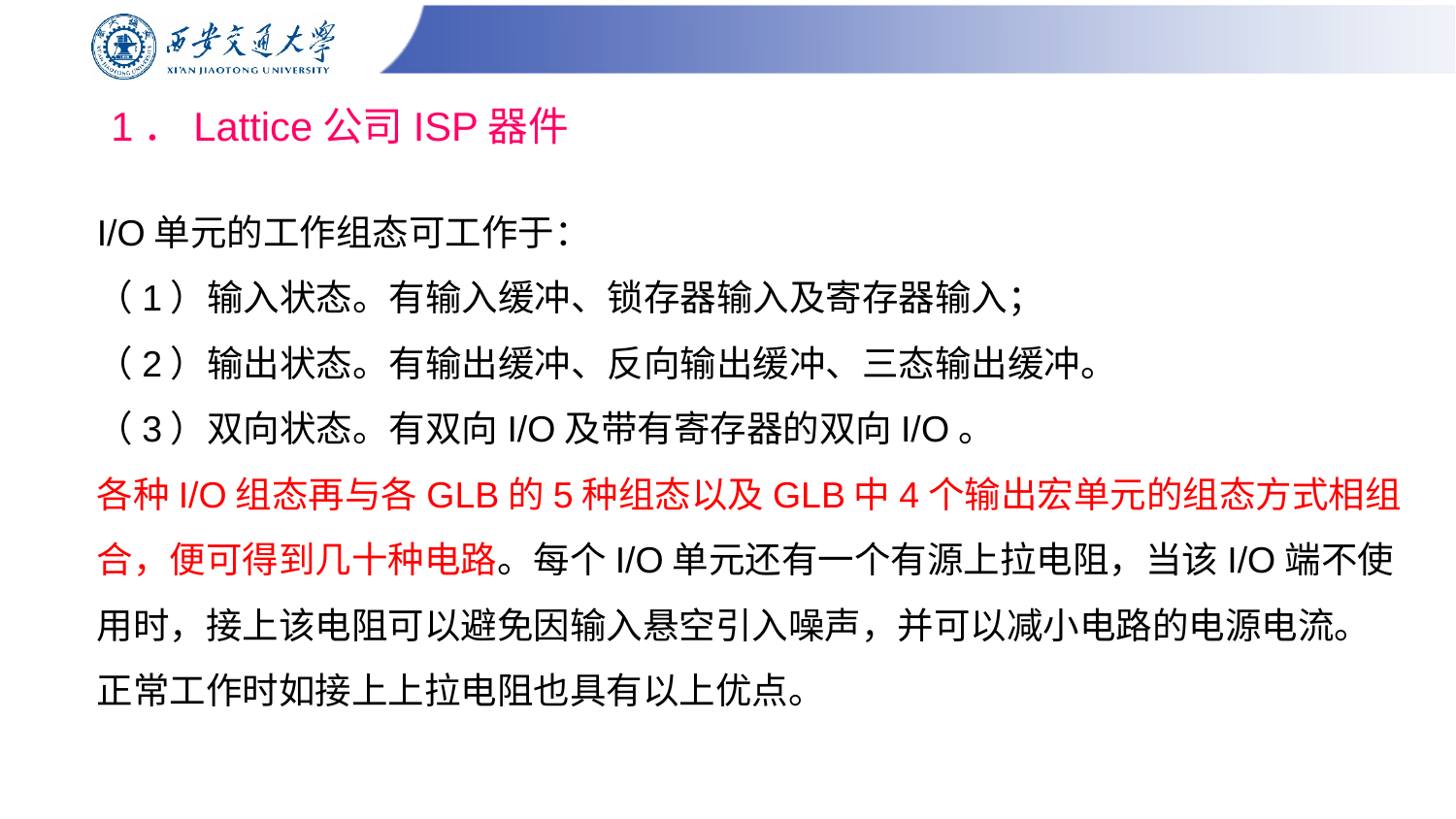

1．Lattice公司ISP器件
I/O单元的工作组态可工作于：
（1）输入状态。有输入缓冲、锁存器输入及寄存器输入；
（2）输出状态。有输出缓冲、反向输出缓冲、三态输出缓冲。
（3）双向状态。有双向I/O及带有寄存器的双向I/O。
各种I/O组态再与各GLB的5种组态以及GLB中4个输出宏单元的组态方式相组合，便可得到几十种电路。每个I/O单元还有一个有源上拉电阻，当该I/O端不使用时，接上该电阻可以避免因输入悬空引入噪声，并可以减小电路的电源电流。正常工作时如接上上拉电阻也具有以上优点。